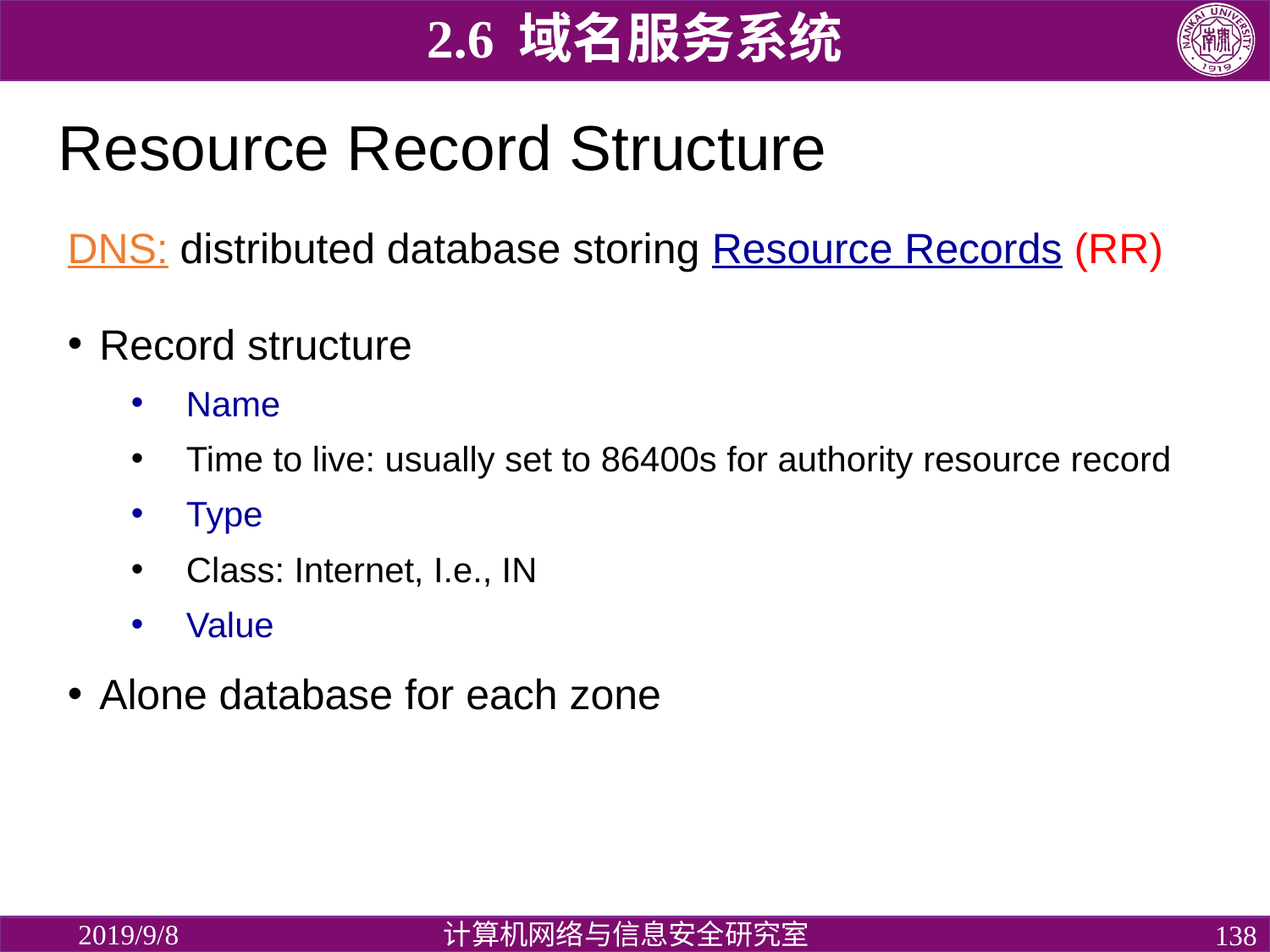

2.6 域名服务系统
# Resource Record Structure
DNS: distributed database storing Resource Records (RR)
Record structure
Name
Time to live: usually set to 86400s for authority resource record
Type
Class: Internet, I.e., IN
Value
Alone database for each zone